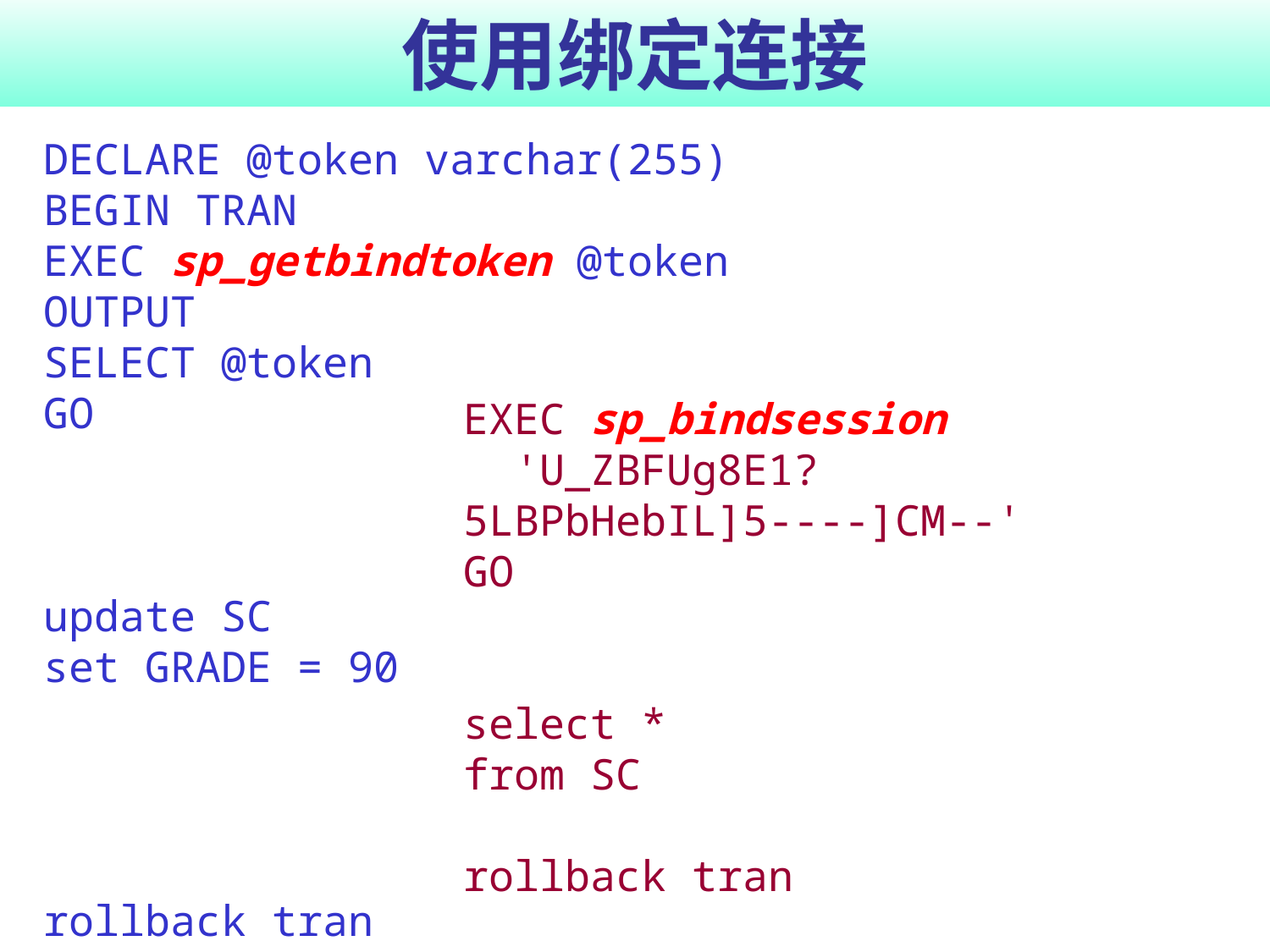

# 使用绑定连接
DECLARE @token varchar(255)
BEGIN TRAN
EXEC sp_getbindtoken @token OUTPUT
SELECT @token
GO

update SC
set GRADE = 90

rollback tran
EXEC sp_bindsession
  'U_ZBFUg8E1?5LBPbHebIL]5----]CM--'
GO

select *
from SC

rollback tran